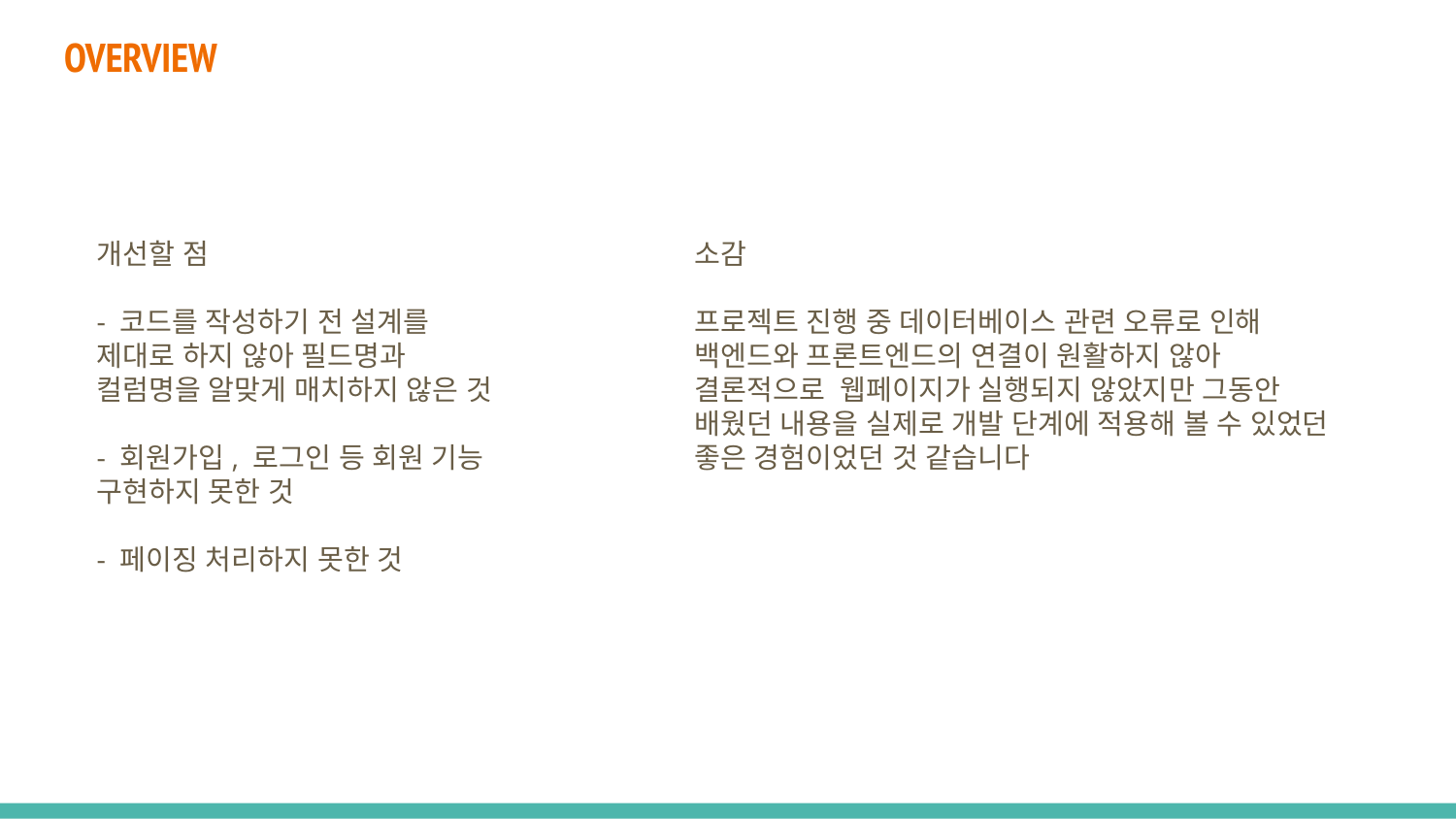

# OVERVIEW

개선할 점

- 코드를 작성하기 전 설계를 제대로 하지 않아 필드명과 컬럼명을 알맞게 매치하지 않은 것

- 회원가입, 로그인 등 회원 기능 구현하지 못한 것

- 페이징 처리하지 못한 것
소감

프로젝트 진행 중 데이터베이스 관련 오류로 인해 백엔드와 프론트엔드의 연결이 원활하지 않아 결론적으로  웹페이지가 실행되지 않았지만 그동안 배웠던 내용을 실제로 개발 단계에 적용해 볼 수 있었던 좋은 경험이었던 것 같습니다